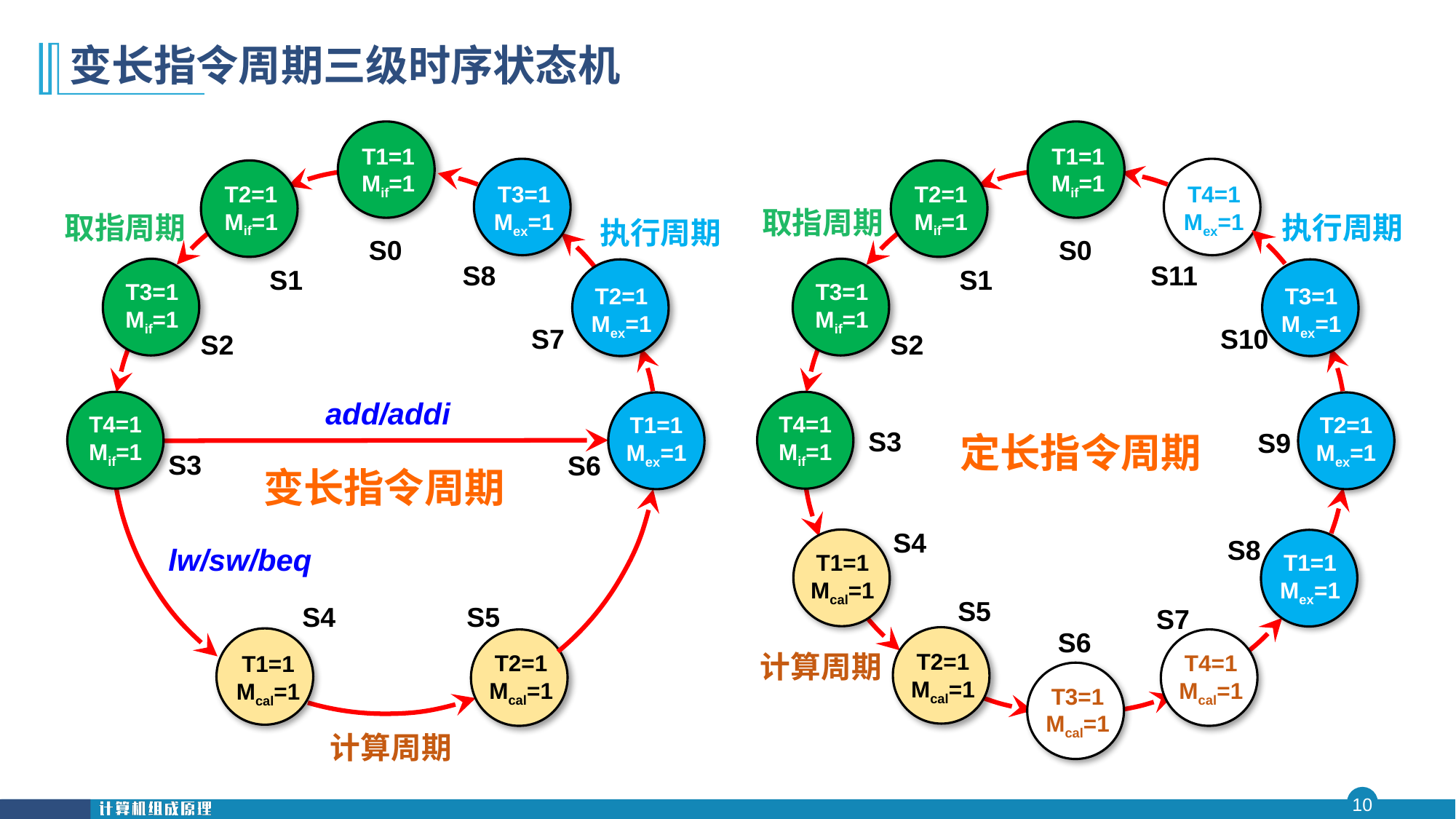

# 变长指令周期三级时序状态机

T1=1
Mif=1

T2=1
Mif=1

取指周期

T3=1
Mif=1

T4=1
Mif=1

S0
S1
S2
S3

T1=1
Mif=1
S0

T4=1
Mex=1
S11

T2=1
Mif=1
S1

取指周期
执行周期

T3=1
Mif=1
S2

T3=1
Mex=1
S10

T4=1
Mif=1
S3

T2=1
Mex=1
S9
定长指令周期
S4

T1=1
Mcal=1
S8

T1=1
Mex=1
S5

T2=1
Mcal=1
S7

T4=1
Mcal=1
S6

T3=1
Mcal=1
计算周期

T3=1
Mex=1

T2=1
Mex=1

T1=1
Mex=1
S6

执行周期
S8
S7

S4
S5

T2=1
Mcal=1
计算周期
T1=1
Mcal=1

lw/sw/beq
add/addi
变长指令周期